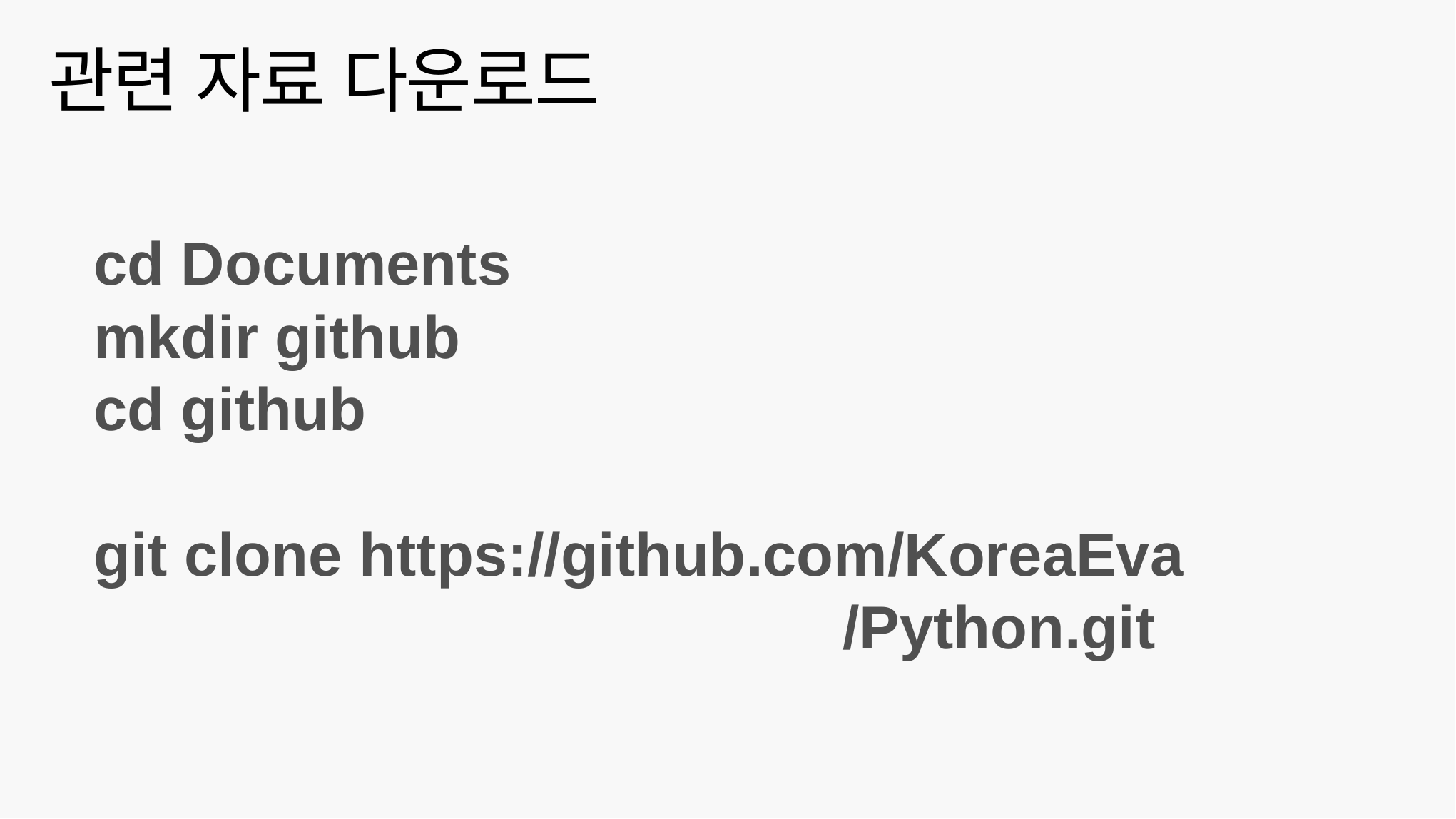

# 관련 자료 다운로드
cd Documents
mkdir github
cd github

git clone https://github.com/KoreaEva
							/Python.git